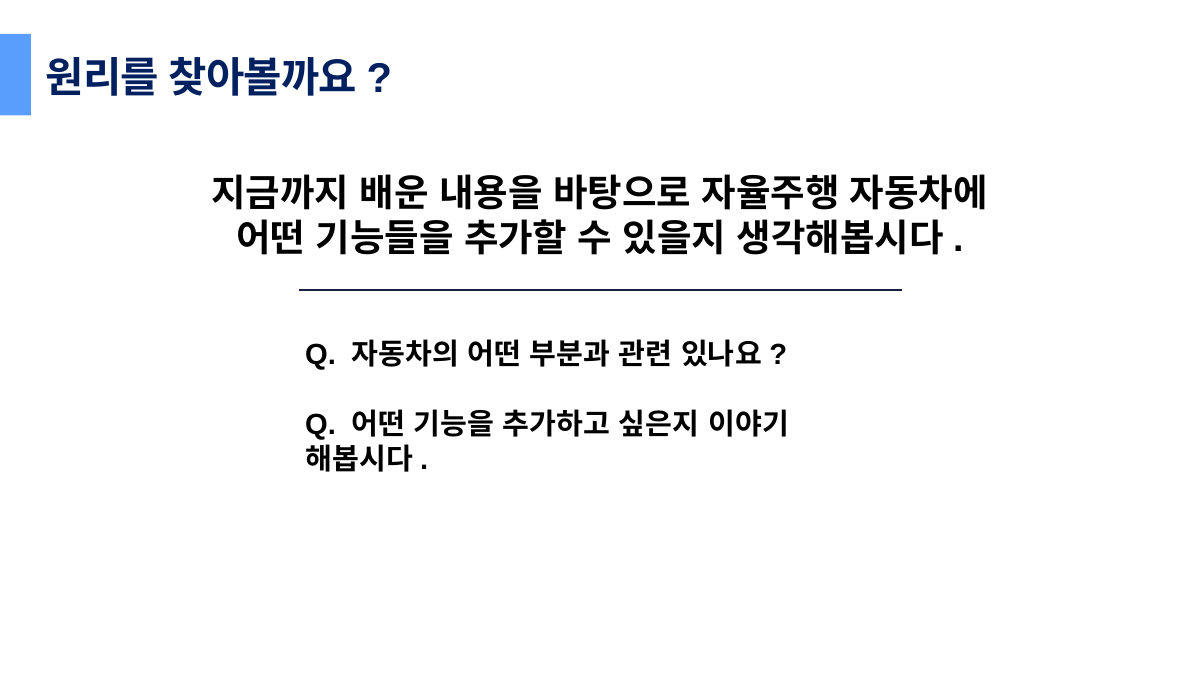

원리를 찾아볼까요?
지금까지 배운 내용을 바탕으로 자율주행 자동차에
어떤 기능들을 추가할 수 있을지 생각해봅시다.
Q. 자동차의 어떤 부분과 관련 있나요?

Q. 어떤 기능을 추가하고 싶은지 이야기 해봅시다.